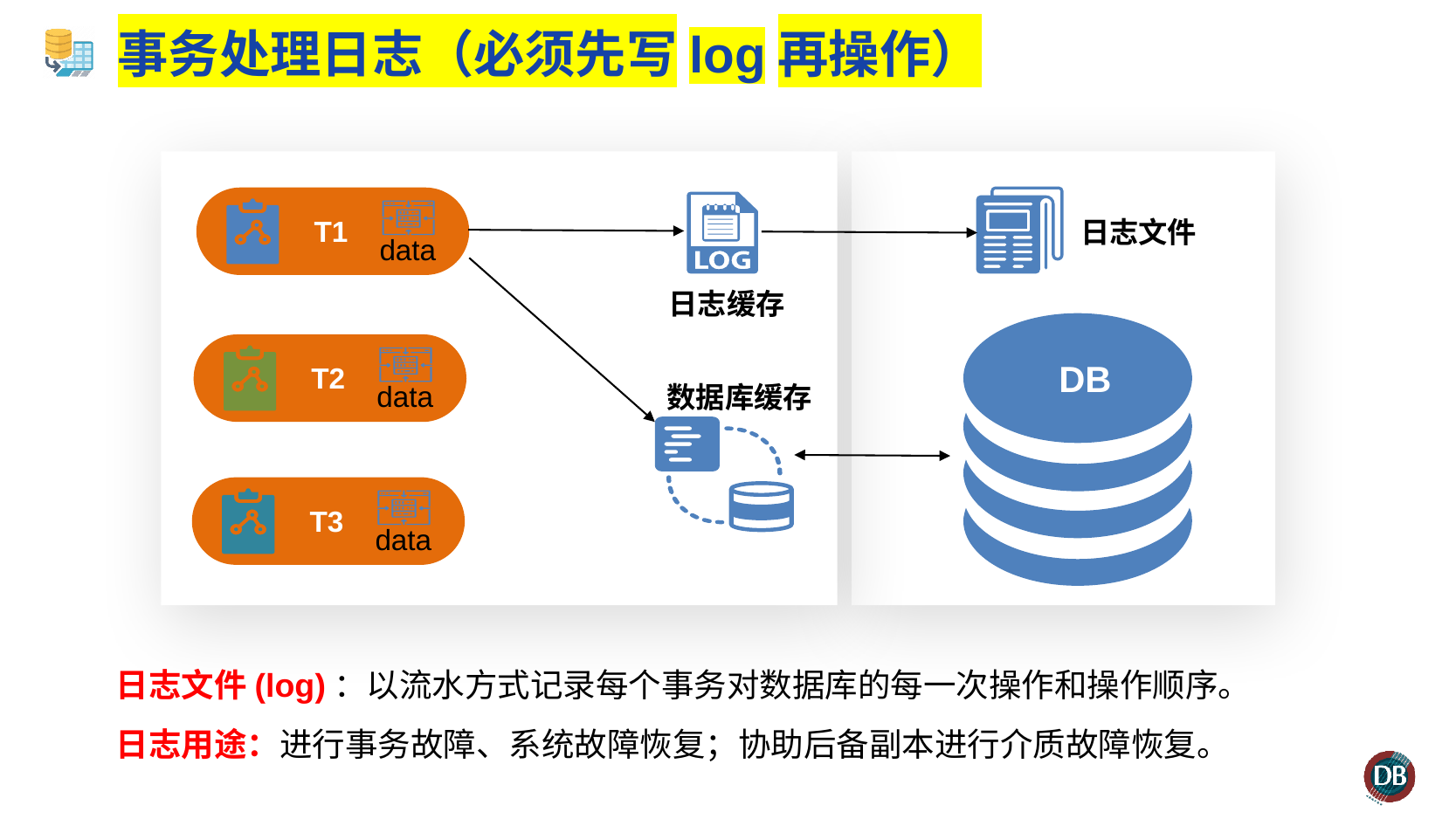

# 事务处理日志（必须先写log再操作）

T1
data

日志文件
日志缓存

T2
data
DB
数据库缓存

T3
data
日志文件(log)：以流水方式记录每个事务对数据库的每一次操作和操作顺序。
日志用途：进行事务故障、系统故障恢复；协助后备副本进行介质故障恢复。